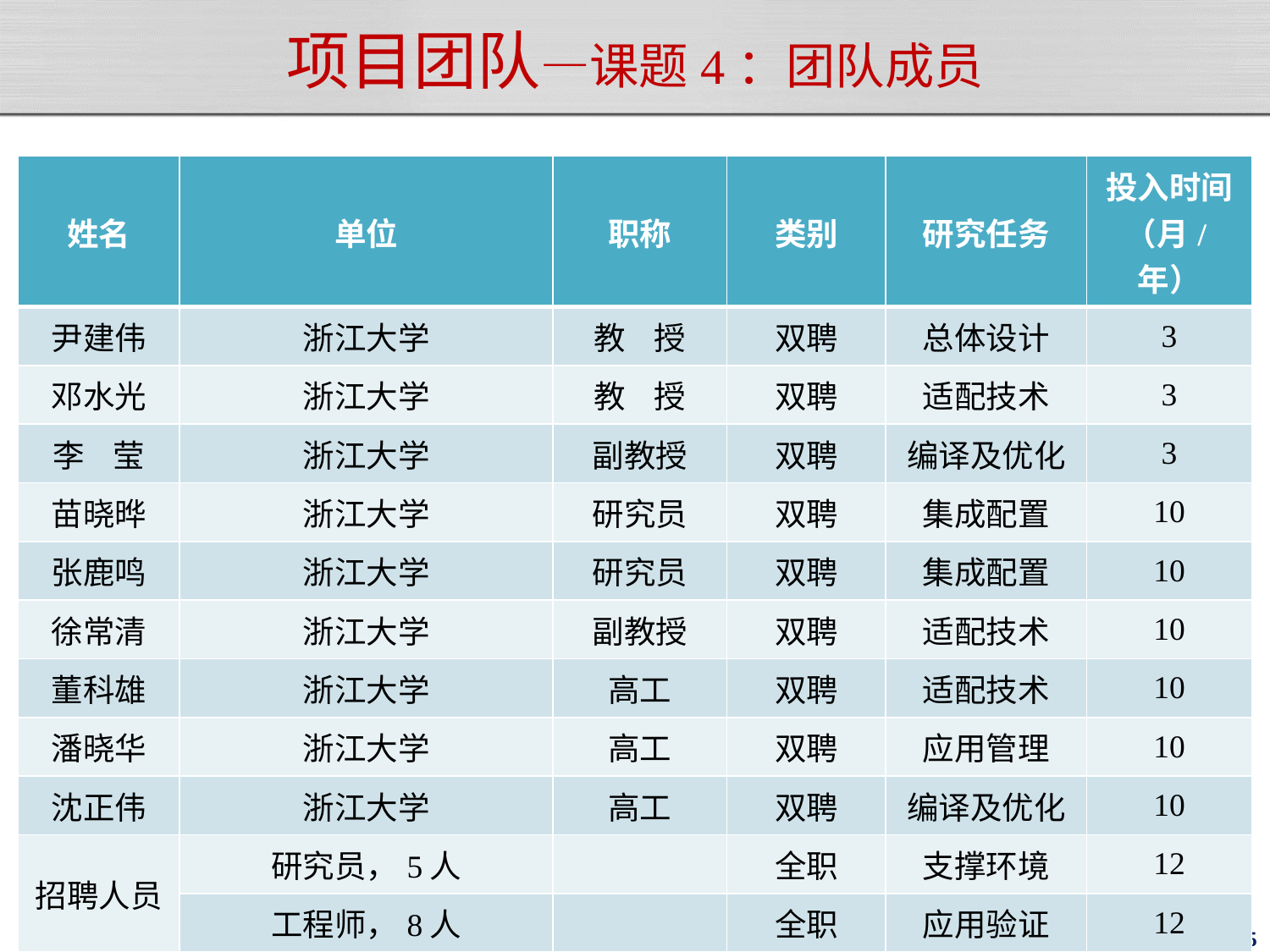

# 项目团队—课题4：团队成员
| 姓名 | 单位 | 职称 | 类别 | 研究任务 | 投入时间 （月/年） |
| --- | --- | --- | --- | --- | --- |
| 尹建伟 | 浙江大学 | 教 授 | 双聘 | 总体设计 | 3 |
| 邓水光 | 浙江大学 | 教 授 | 双聘 | 适配技术 | 3 |
| 李 莹 | 浙江大学 | 副教授 | 双聘 | 编译及优化 | 3 |
| 苗晓晔 | 浙江大学 | 研究员 | 双聘 | 集成配置 | 10 |
| 张鹿鸣 | 浙江大学 | 研究员 | 双聘 | 集成配置 | 10 |
| 徐常清 | 浙江大学 | 副教授 | 双聘 | 适配技术 | 10 |
| 董科雄 | 浙江大学 | 高工 | 双聘 | 适配技术 | 10 |
| 潘晓华 | 浙江大学 | 高工 | 双聘 | 应用管理 | 10 |
| 沈正伟 | 浙江大学 | 高工 | 双聘 | 编译及优化 | 10 |
| 招聘人员 | 研究员，5人 |  | 全职 | 支撑环境 | 12 |
|  | 工程师，8人 |  | 全职 | 应用验证 | 12 |
| 研究生 | 硕士生/博士生，15人 |  |  | 应用验证 | 10 |
125